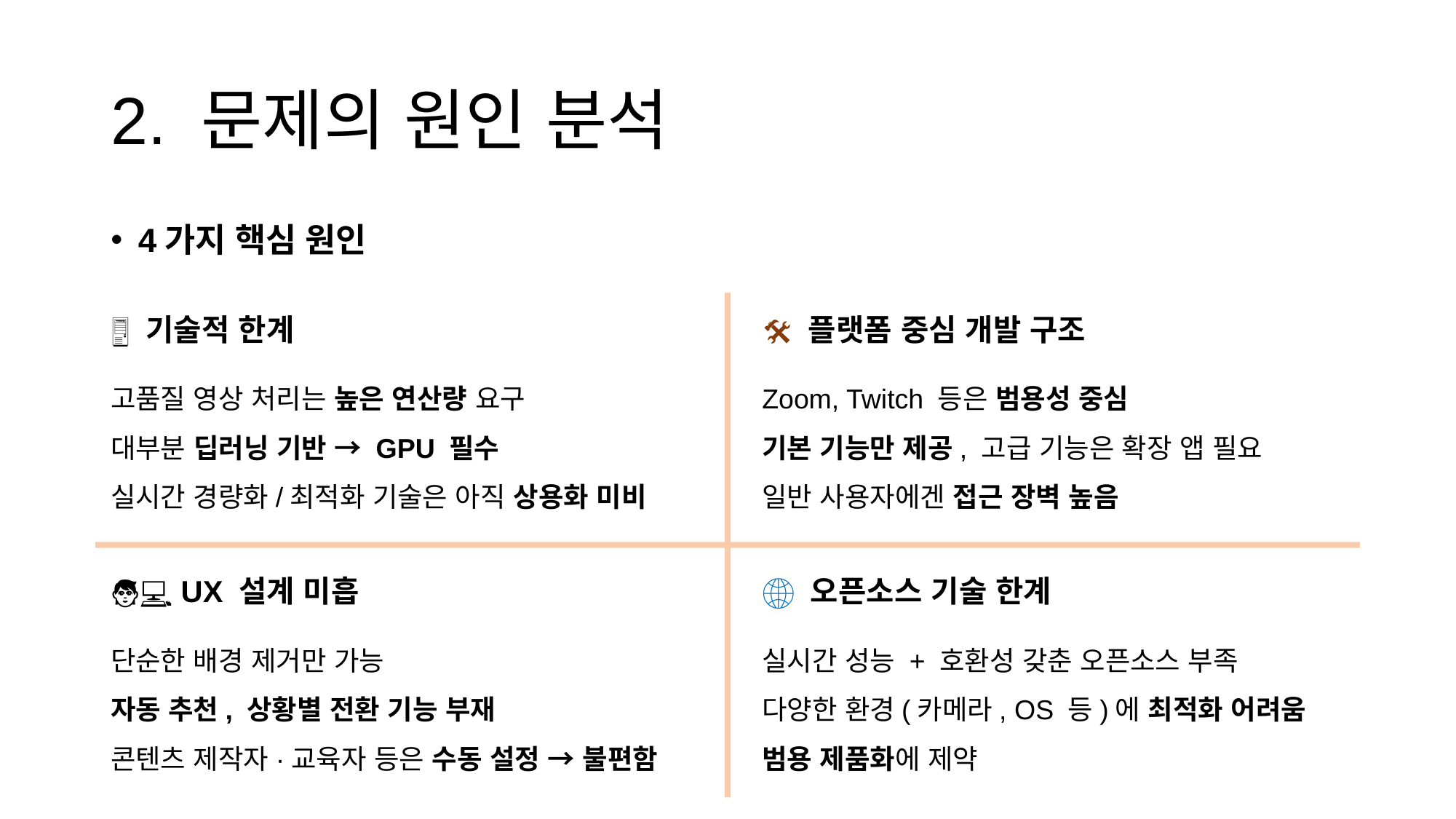

# 2. 문제의 원인 분석

4가지 핵심 원인
🖥️ 기술적 한계
고품질 영상 처리는 높은 연산량 요구
대부분 딥러닝 기반 → GPU 필수
실시간 경량화/최적화 기술은 아직 상용화 미비
🛠️ 플랫폼 중심 개발 구조
Zoom, Twitch 등은 범용성 중심
기본 기능만 제공, 고급 기능은 확장 앱 필요
일반 사용자에겐 접근 장벽 높음
🧑‍💻 UX 설계 미흡
단순한 배경 제거만 가능
자동 추천, 상황별 전환 기능 부재
콘텐츠 제작자·교육자 등은 수동 설정 → 불편함
🌐 오픈소스 기술 한계
실시간 성능 + 호환성 갖춘 오픈소스 부족
다양한 환경(카메라, OS 등)에 최적화 어려움
범용 제품화에 제약